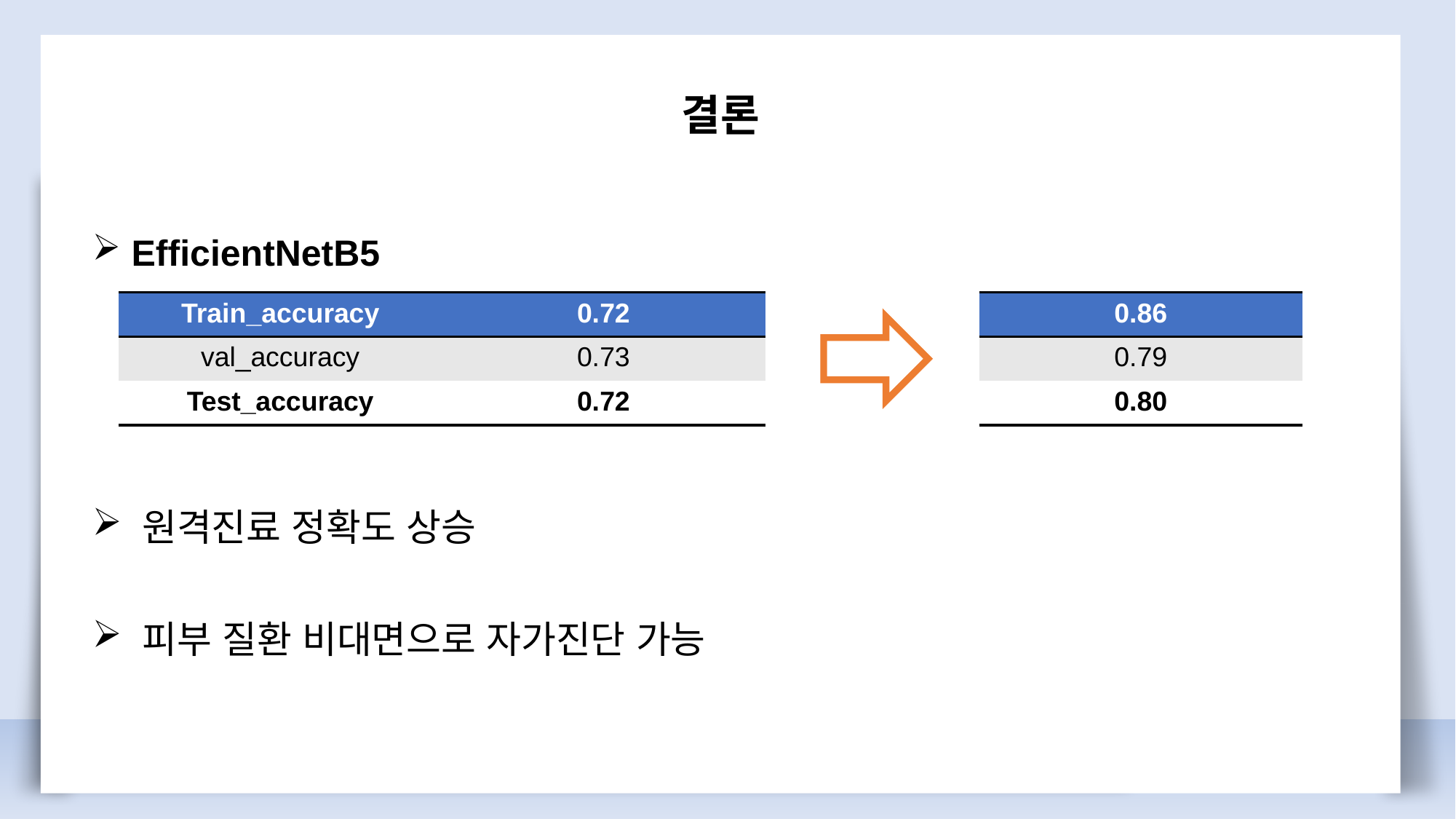

결론

 EfficientNetB5

 원격진료 정확도 상승

 피부 질환 비대면으로 자가진단 가능

| Train\_accuracy | 0.72 |
| --- | --- |
| val\_accuracy | 0.73 |
| Test\_accuracy | 0.72 |
| 0.86 |
| --- |
| 0.79 |
| 0.80 |